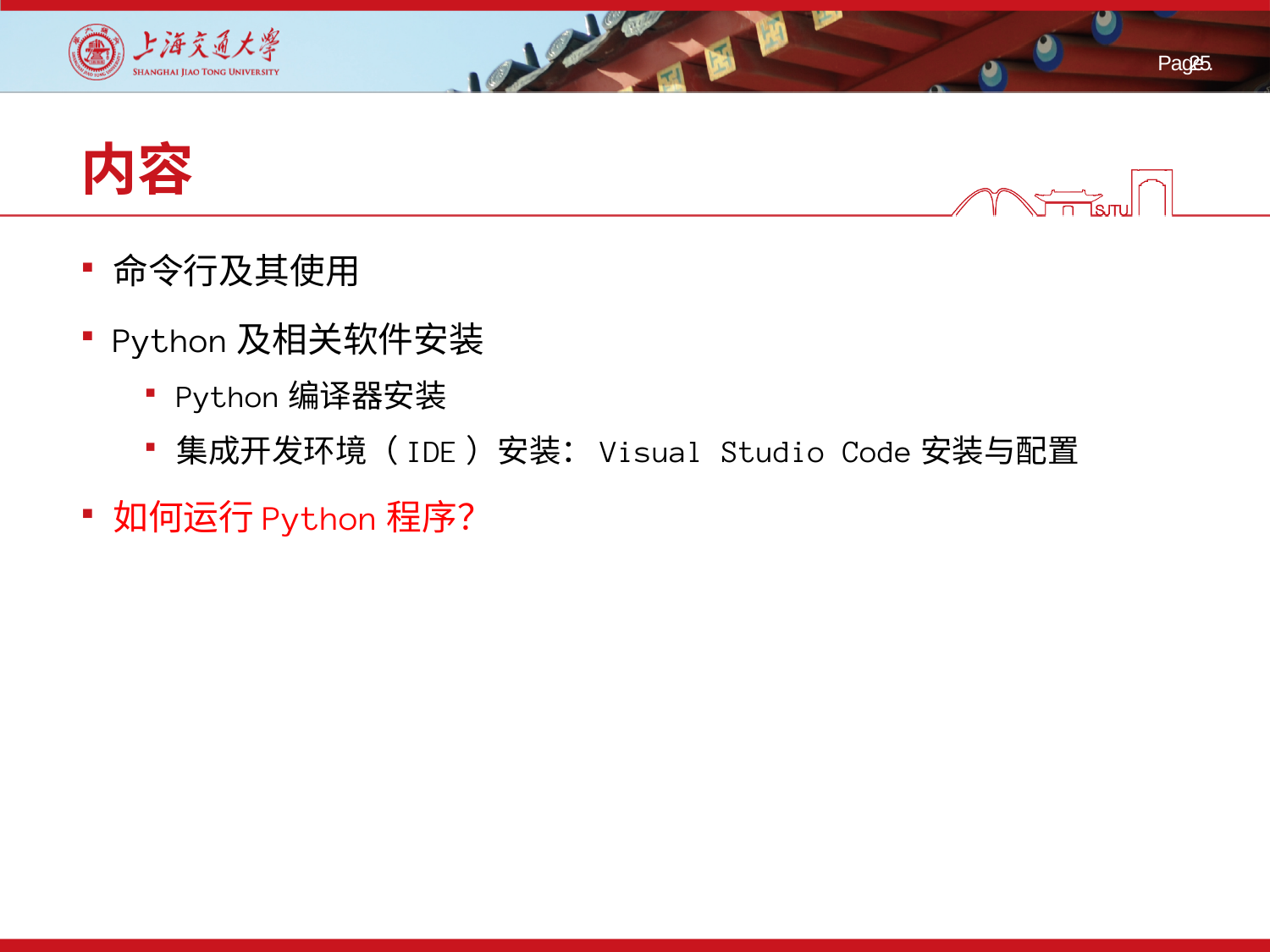

# 内容
命令行及其使用
Python及相关软件安装
Python编译器安装
集成开发环境（IDE）安装：Visual Studio Code安装与配置
如何运行Python程序？